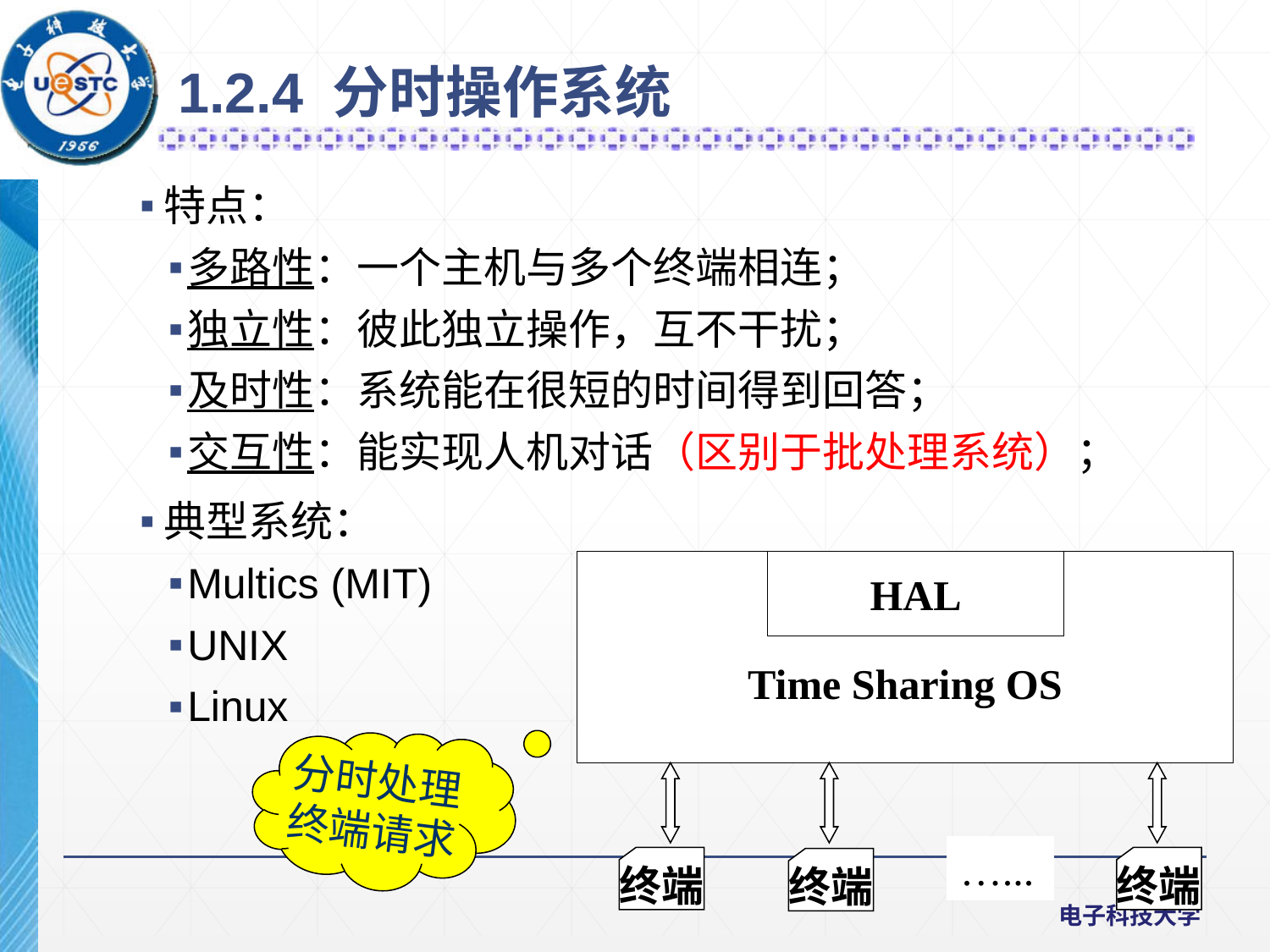

1.2.4 分时操作系统
特点：
多路性：一个主机与多个终端相连；
独立性：彼此独立操作，互不干扰；
及时性：系统能在很短的时间得到回答；
交互性：能实现人机对话（区别于批处理系统）；
典型系统：
Multics (MIT)
UNIX
Linux

Time Sharing OS
HAL
分时处理
终端请求

…...
终端
终端
终端